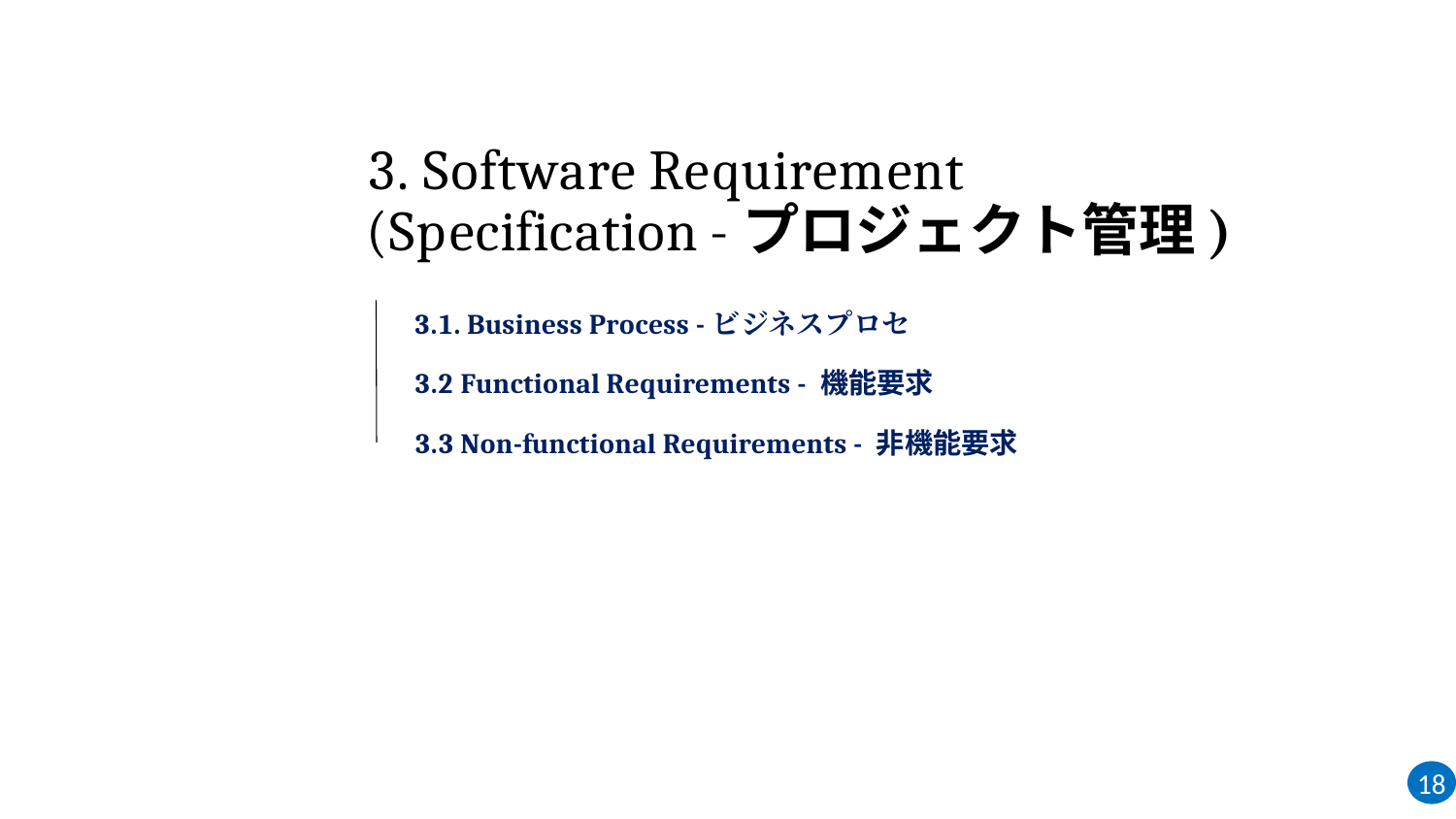

# 3. Software Requirement (Specification -プロジェクト管理)
3.1. Business Process -ビジネスプロセ
3.2 Functional Requirements - 機能要求
3.3 Non-functional Requirements - 非機能要求
18